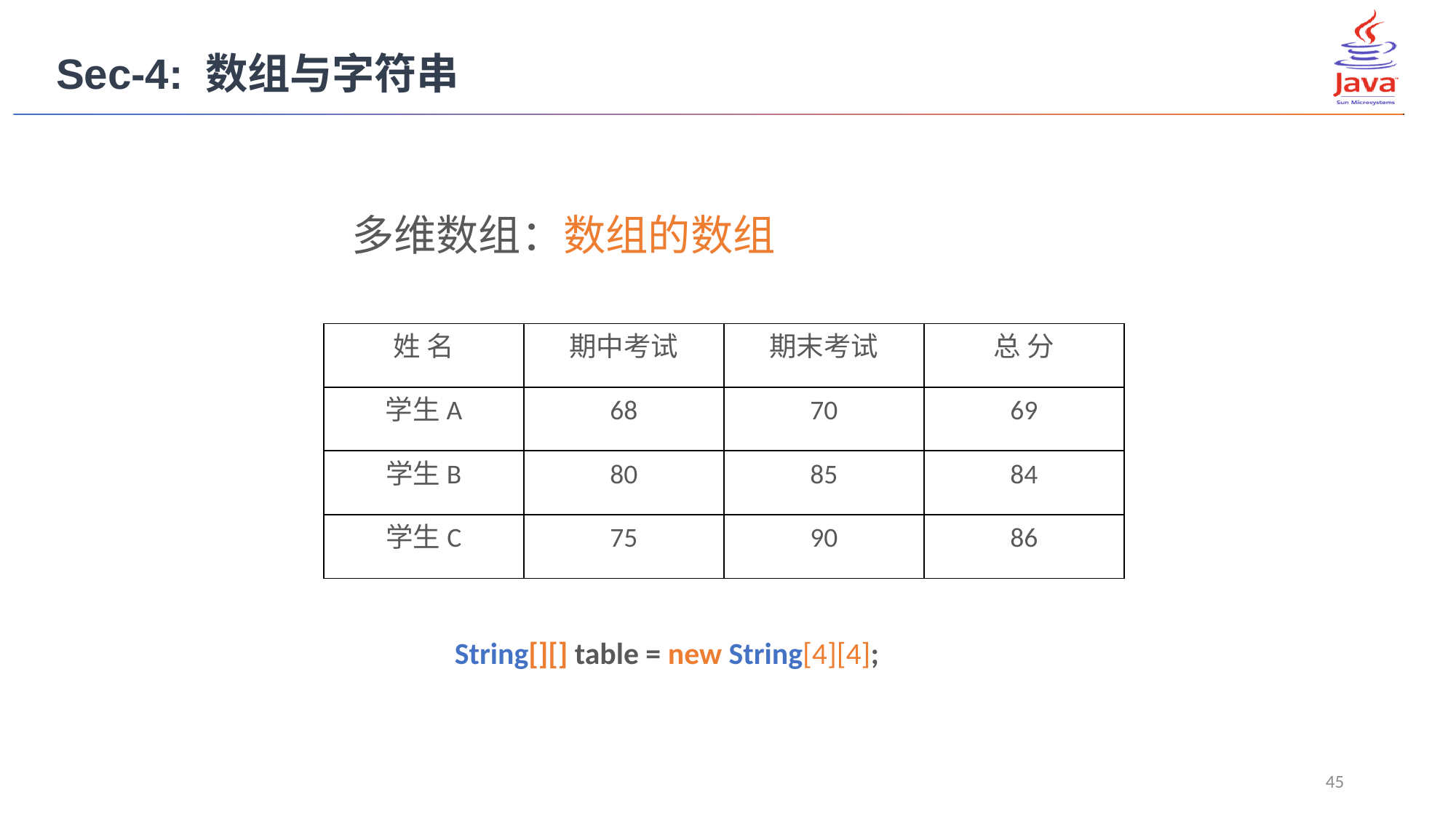

Sec-4: 数组与字符串
多维数组：数组的数组
姓 名
期中考试
期末考试
总 分
学生A
68
70
69
学生B
80
85
84
学生C
75
90
86
String[][] table = new String[4][4];
45